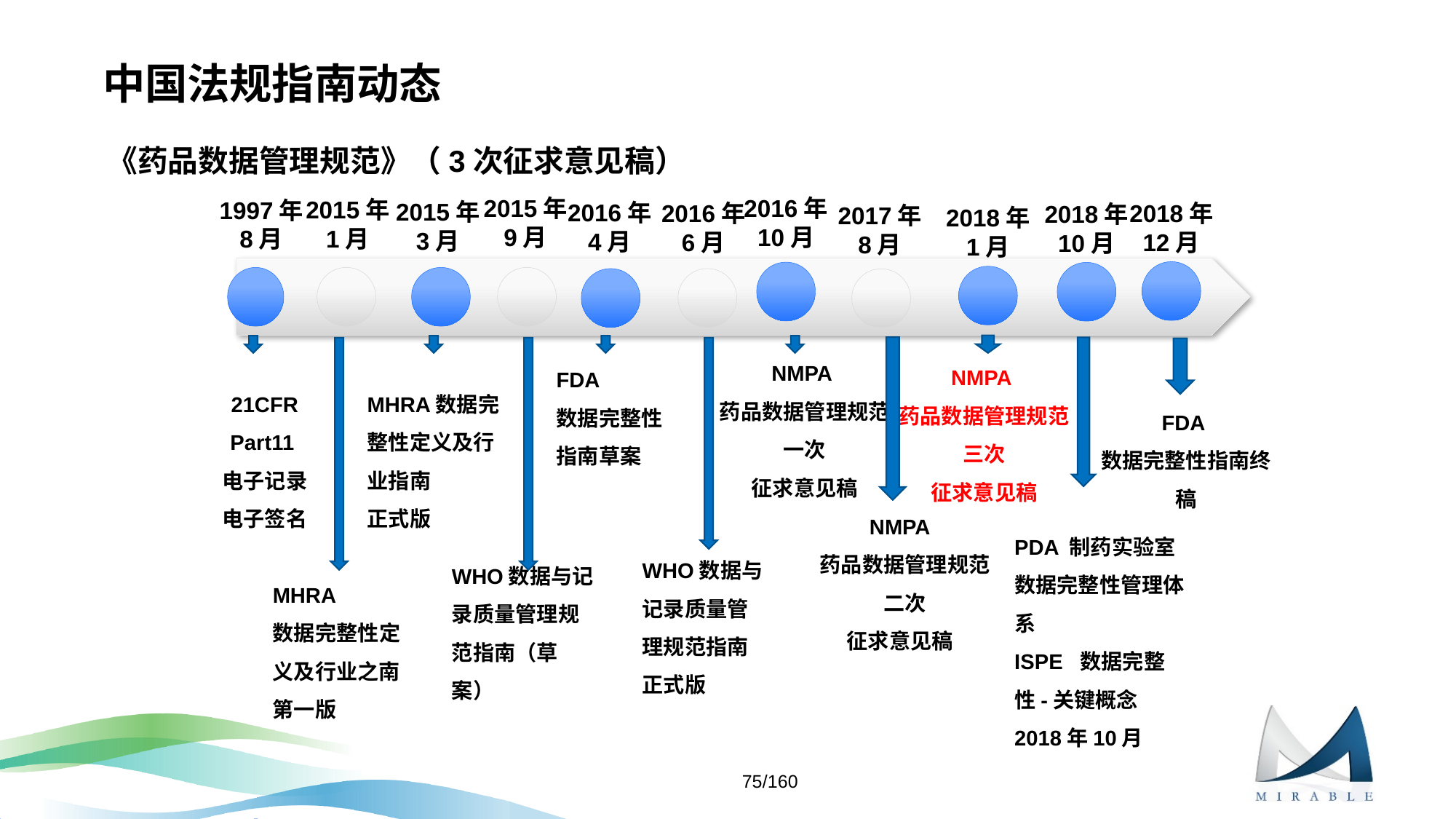

# 中国法规指南动态
《药品数据管理规范》（3次征求意见稿）
2015年
9月

WHO数据与记录质量管理规范指南（草案）
2016年
10月

NMPA
药品数据管理规范
一次
征求意见稿
2015年
1月

MHRA
数据完整性定义及行业之南第一版
1997年
8月

21CFR Part11电子记录电子签名
2015年
3月

MHRA数据完整性定义及行业指南
正式版

2016年
4月

FDA
数据完整性指南草案

2018年
12月

FDA
数据完整性指南终稿
2016年
6月

WHO数据与记录质量管理规范指南
正式版
2018年
10月

PDA 制药实验室数据完整性管理体系
ISPE  数据完整性-关键概念    2018年10月

2017年
8月

NMPA
 药品数据管理规范
 二次
征求意见稿
2018年
1月

NMPA
药品数据管理规范
三次
征求意见稿

75/160